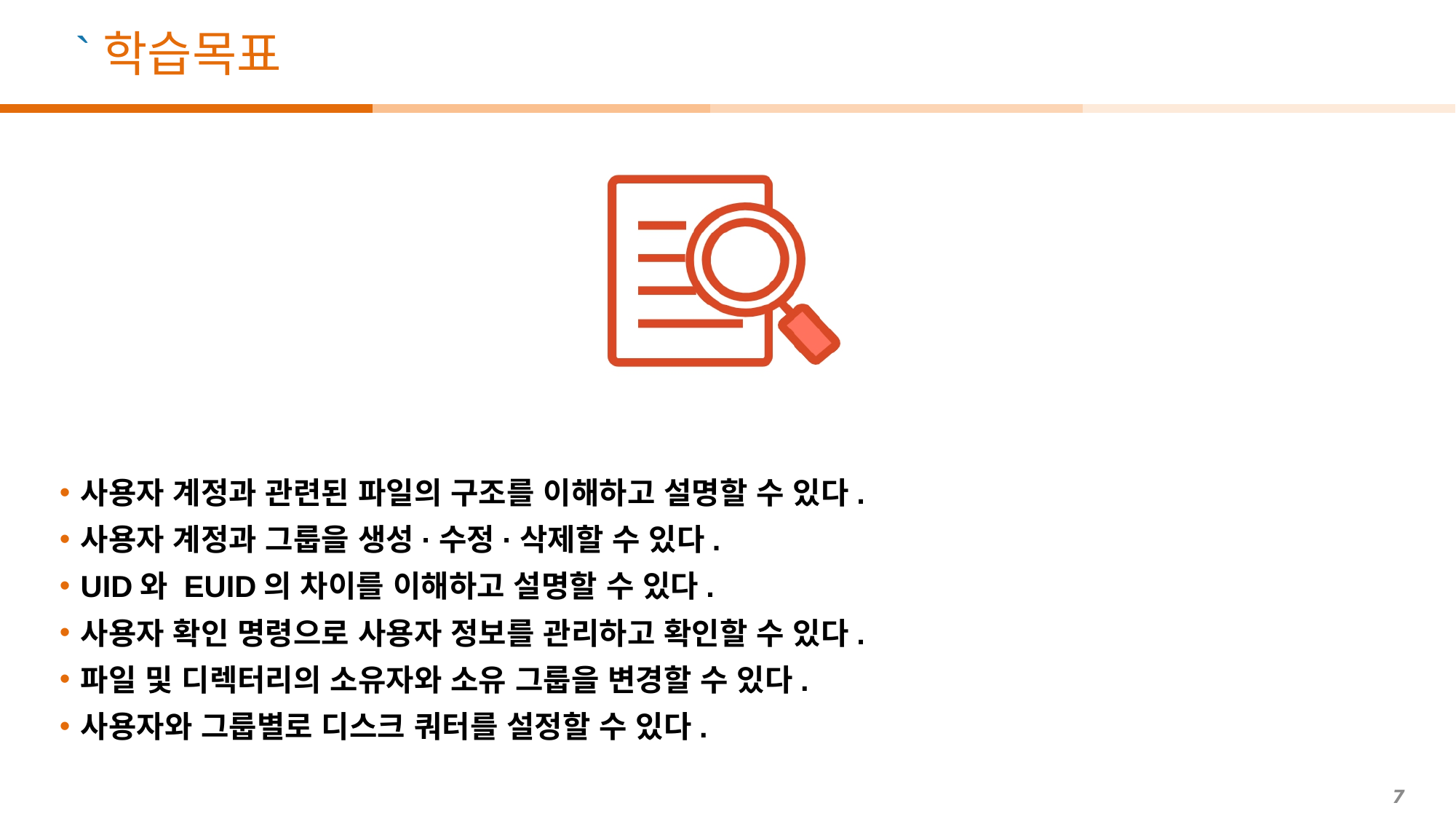

사용자 계정과 관련된 파일의 구조를 이해하고 설명할 수 있다.
사용자 계정과 그룹을 생성·수정·삭제할 수 있다.
UID와 EUID의 차이를 이해하고 설명할 수 있다.
사용자 확인 명령으로 사용자 정보를 관리하고 확인할 수 있다.
파일 및 디렉터리의 소유자와 소유 그룹을 변경할 수 있다.
사용자와 그룹별로 디스크 쿼터를 설정할 수 있다.